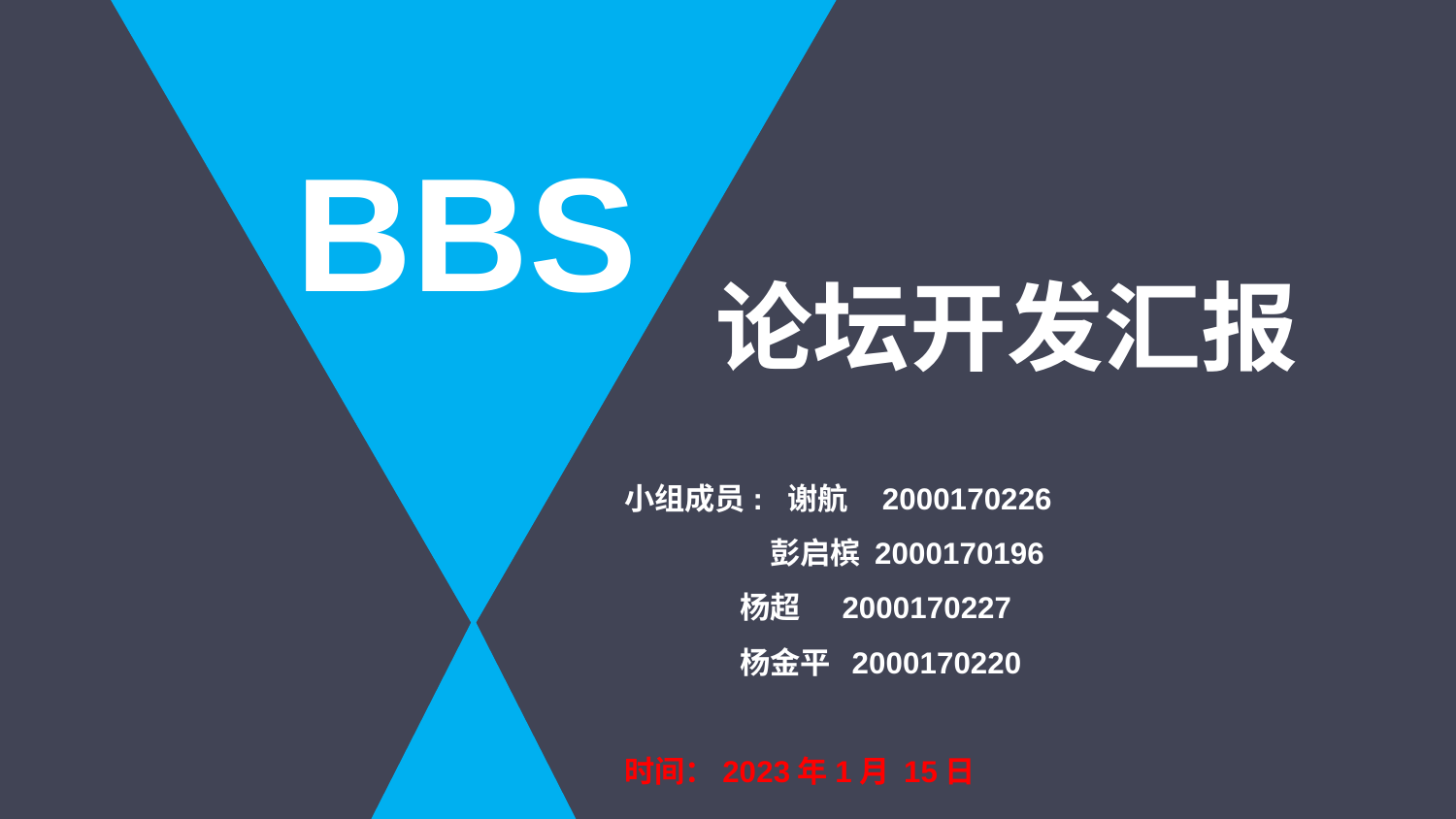

BBS
论坛开发汇报
小组成员:  谢航    2000170226
	彭启槟 2000170196
                杨超     2000170227
                杨金平  2000170220

时间：2023年1月 15日